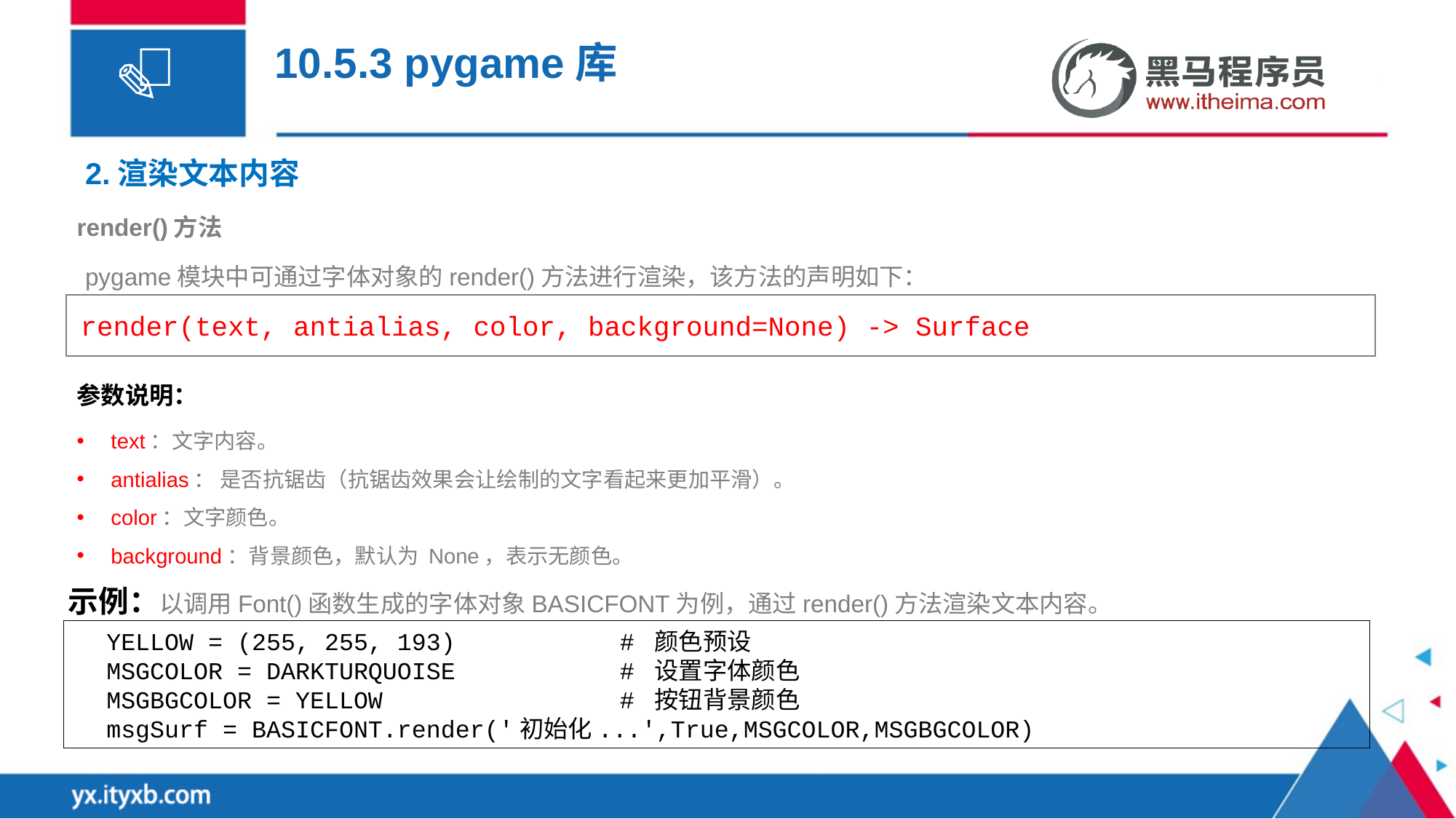

# 10.5.3 pygame库
2.渲染文本内容
render()方法
pygame模块中可通过字体对象的render()方法进行渲染，该方法的声明如下：

render(text, antialias, color, background=None) -> Surface
参数说明：
text：文字内容。
antialias： 是否抗锯齿（抗锯齿效果会让绘制的文字看起来更加平滑）。
color：文字颜色。
background：背景颜色，默认为 None，表示无颜色。
示例：以调用Font()函数生成的字体对象BASICFONT为例，通过render()方法渲染文本内容。
YELLOW = (255, 255, 193)		# 颜色预设
MSGCOLOR = DARKTURQUOISE		# 设置字体颜色
MSGBGCOLOR = YELLOW			# 按钮背景颜色
msgSurf = BASICFONT.render('初始化...',True,MSGCOLOR,MSGBGCOLOR)